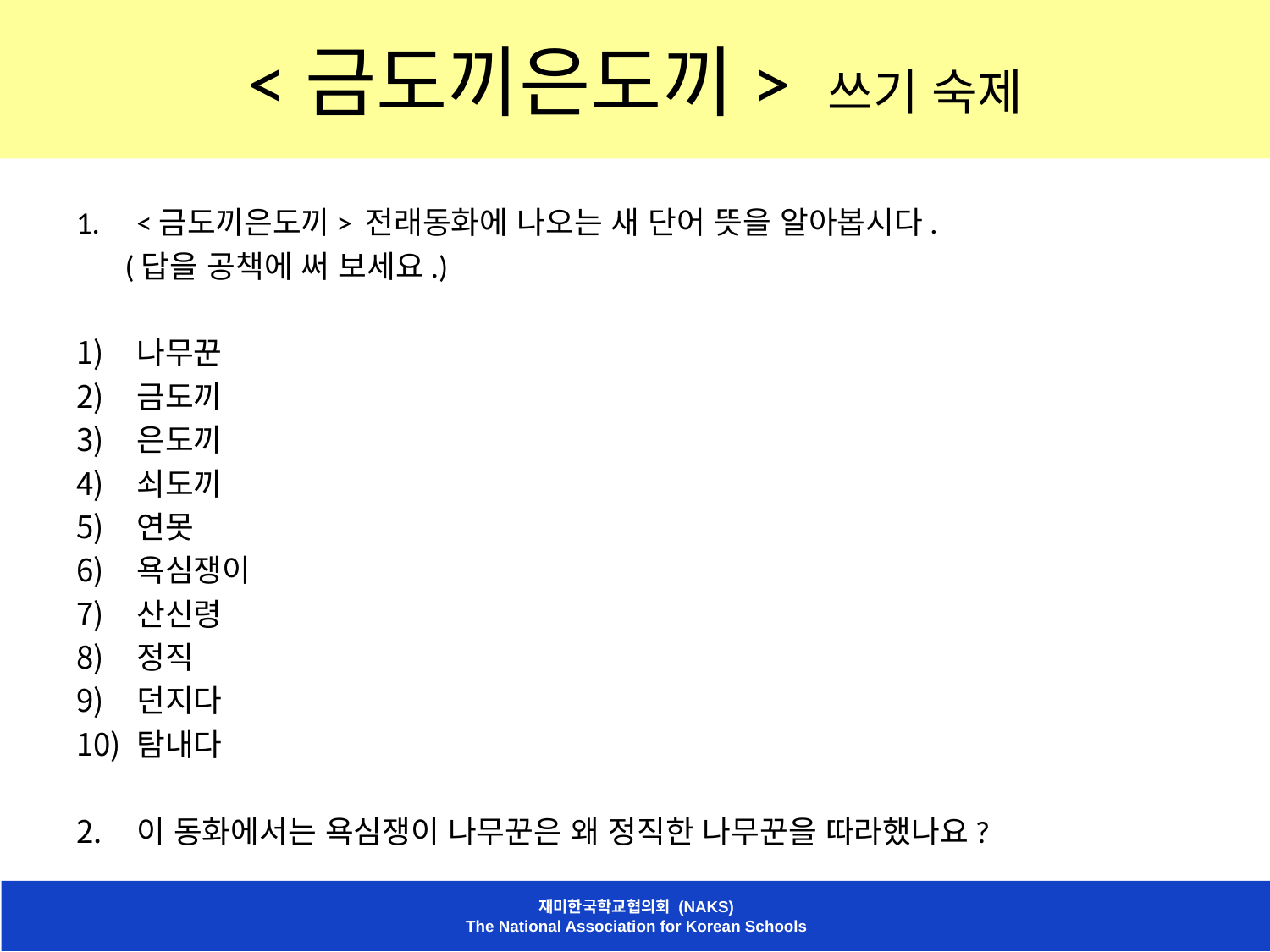

# <금도끼은도끼> 쓰기 숙제
<금도끼은도끼> 전래동화에 나오는 새 단어 뜻을 알아봅시다.
       (답을 공책에 써 보세요.)

나무꾼
금도끼
은도끼
쇠도끼
연못
욕심쟁이
산신령
정직
던지다
탐내다

이 동화에서는 욕심쟁이 나무꾼은 왜 정직한 나무꾼을 따라했나요?

재미한국학교협의회 (NAKS)
The National Association for Korean Schools